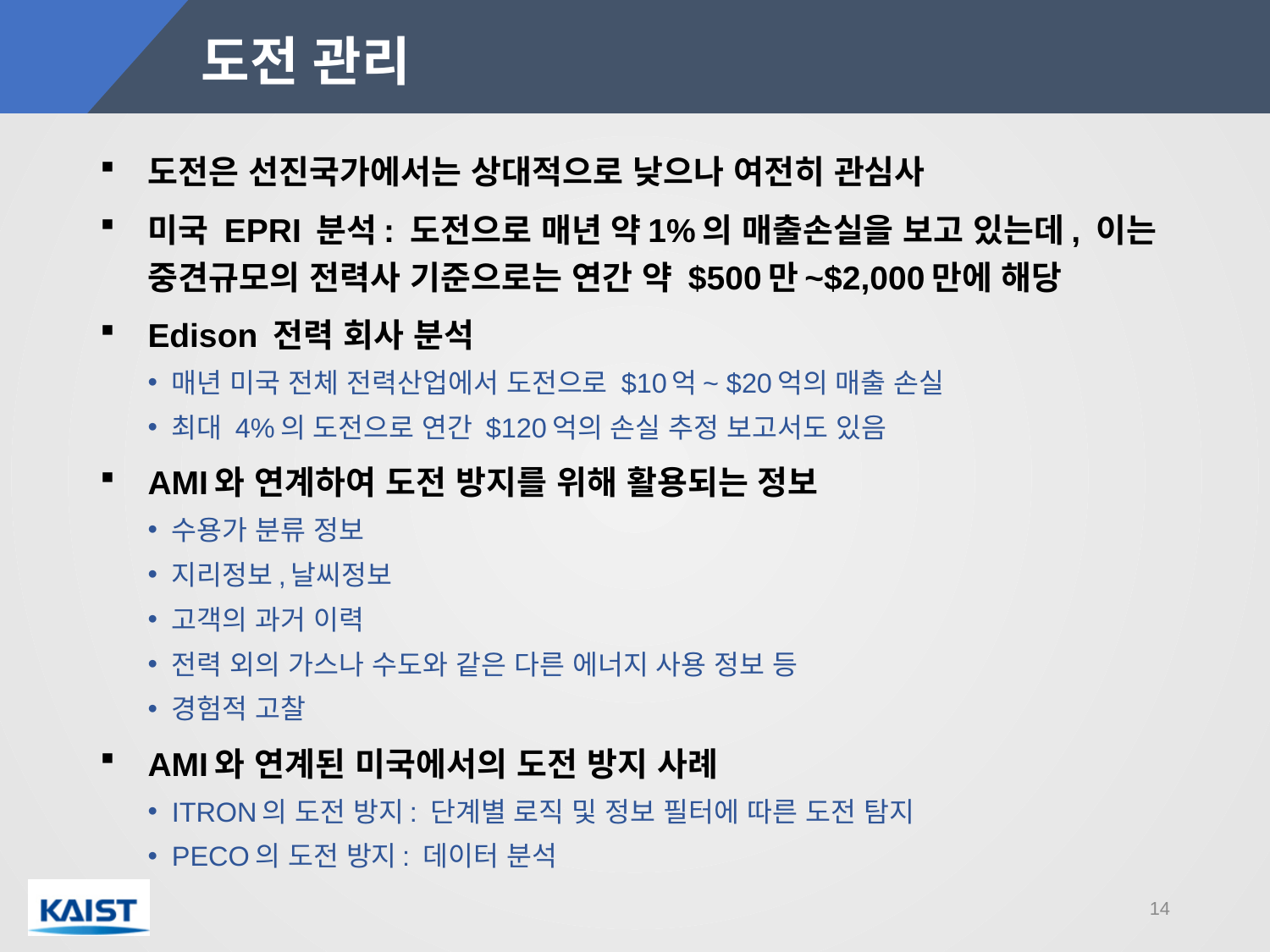

# 도전 관리
도전은 선진국가에서는 상대적으로 낮으나 여전히 관심사
미국 EPRI 분석: 도전으로 매년 약1%의 매출손실을 보고 있는데, 이는 중견규모의 전력사 기준으로는 연간 약 $500만~$2,000만에 해당
Edison 전력 회사 분석
매년 미국 전체 전력산업에서 도전으로 $10억~ $20억의 매출 손실
최대 4%의 도전으로 연간 $120억의 손실 추정 보고서도 있음
AMI와 연계하여 도전 방지를 위해 활용되는 정보
수용가 분류 정보
지리정보,날씨정보
고객의 과거 이력
전력 외의 가스나 수도와 같은 다른 에너지 사용 정보 등
경험적 고찰
AMI와 연계된 미국에서의 도전 방지 사례
ITRON의 도전 방지: 단계별 로직 및 정보 필터에 따른 도전 탐지
PECO의 도전 방지: 데이터 분석

14